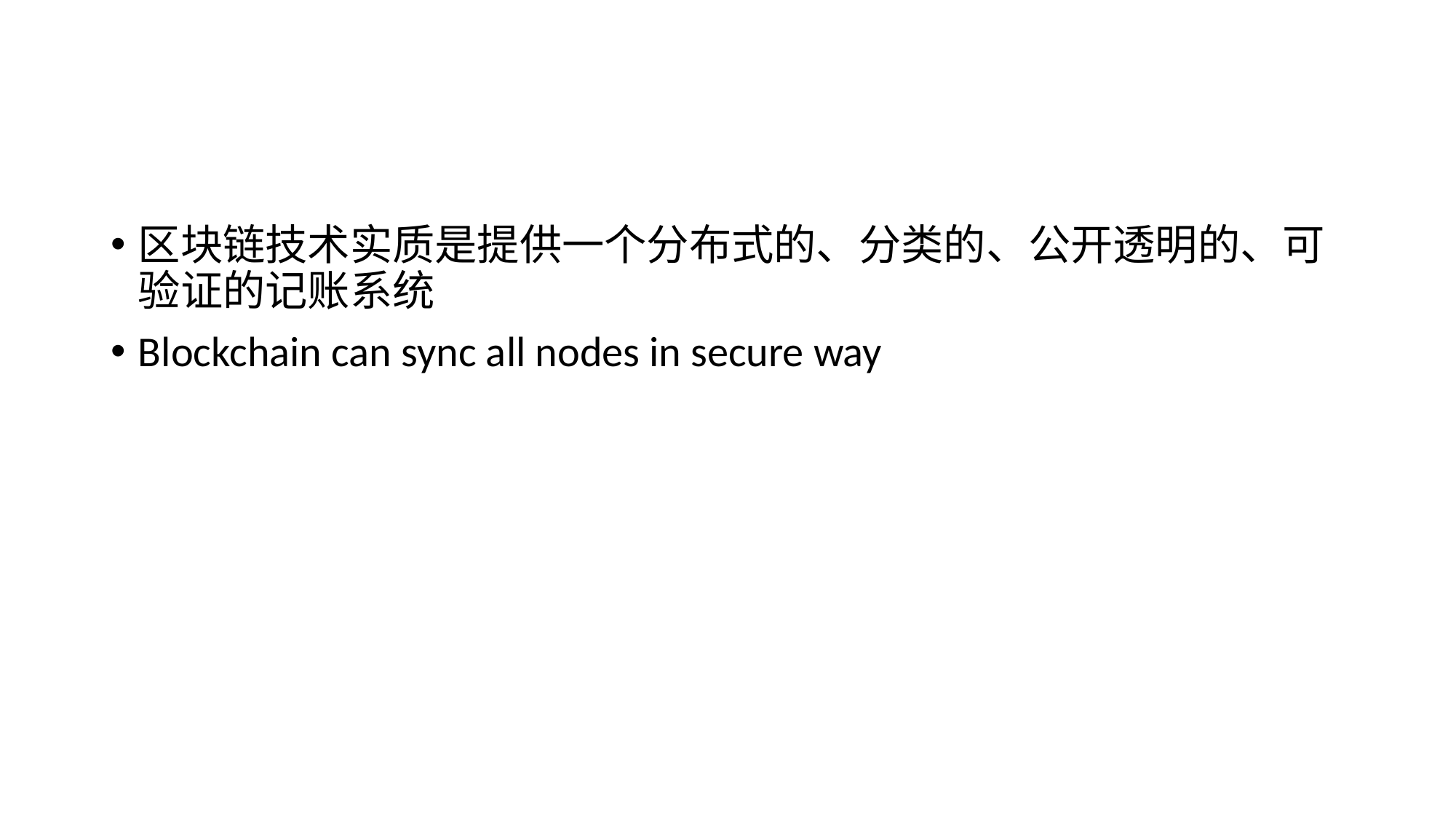

#
区块链技术实质是提供一个分布式的、分类的、公开透明的、可验证的记账系统
Blockchain can sync all nodes in secure way